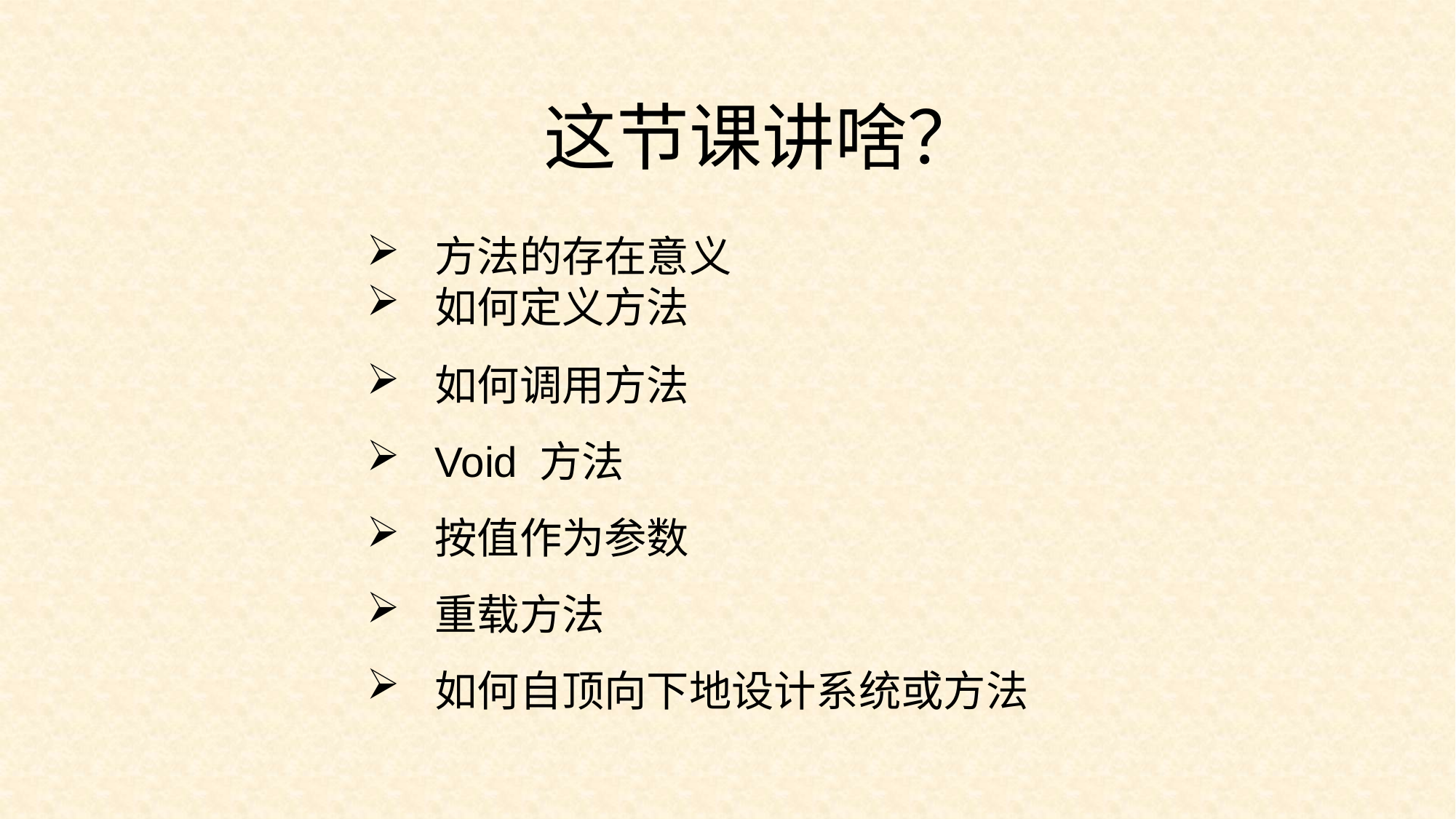

这节课讲啥？

方法的存在意义
如何定义方法
如何调用方法
Void 方法
按值作为参数
重载方法
如何自顶向下地设计系统或方法